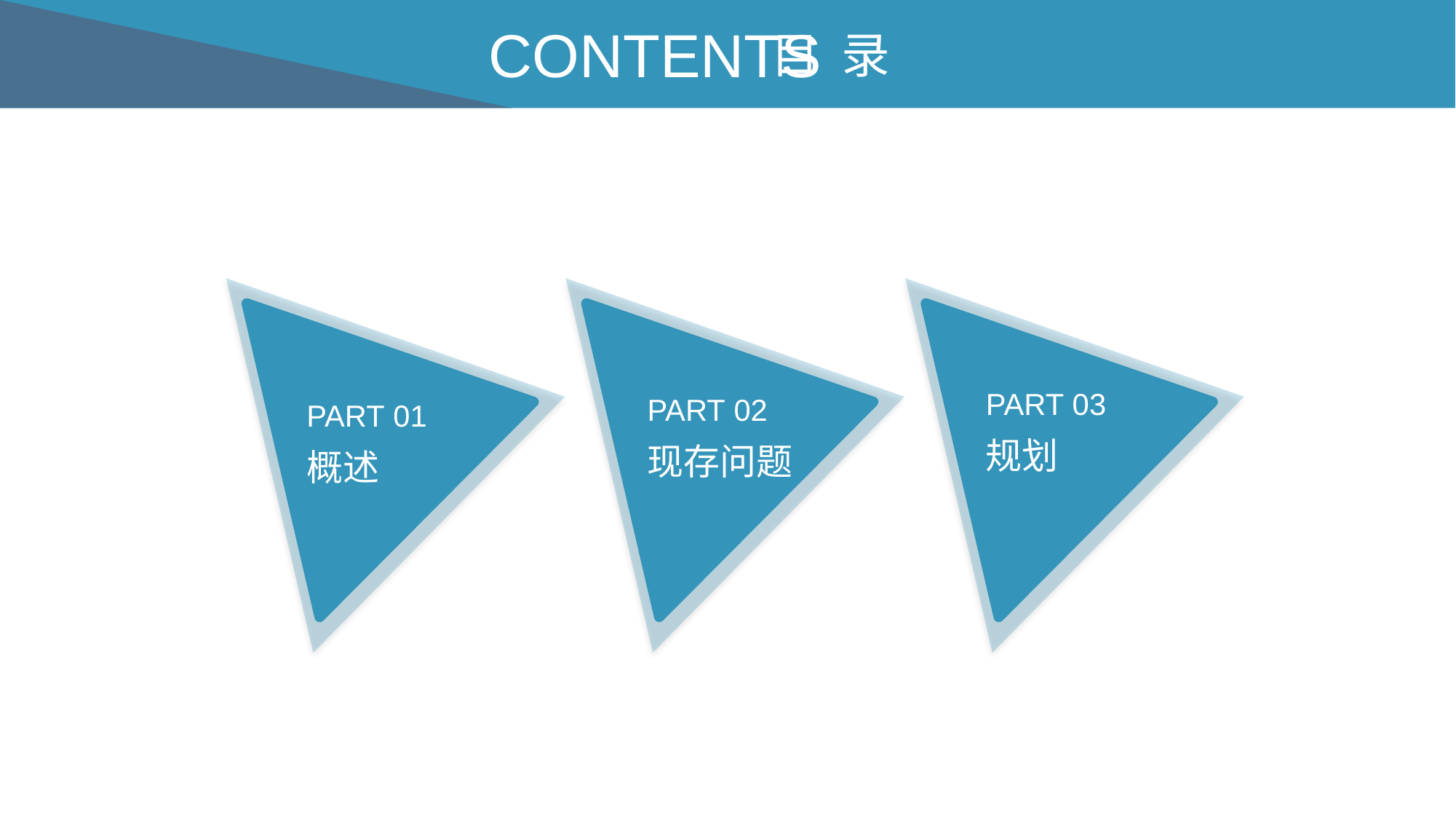

CONTENTS
目  录

PART 02
现存问题

PART 01
概述

PART 03
规划